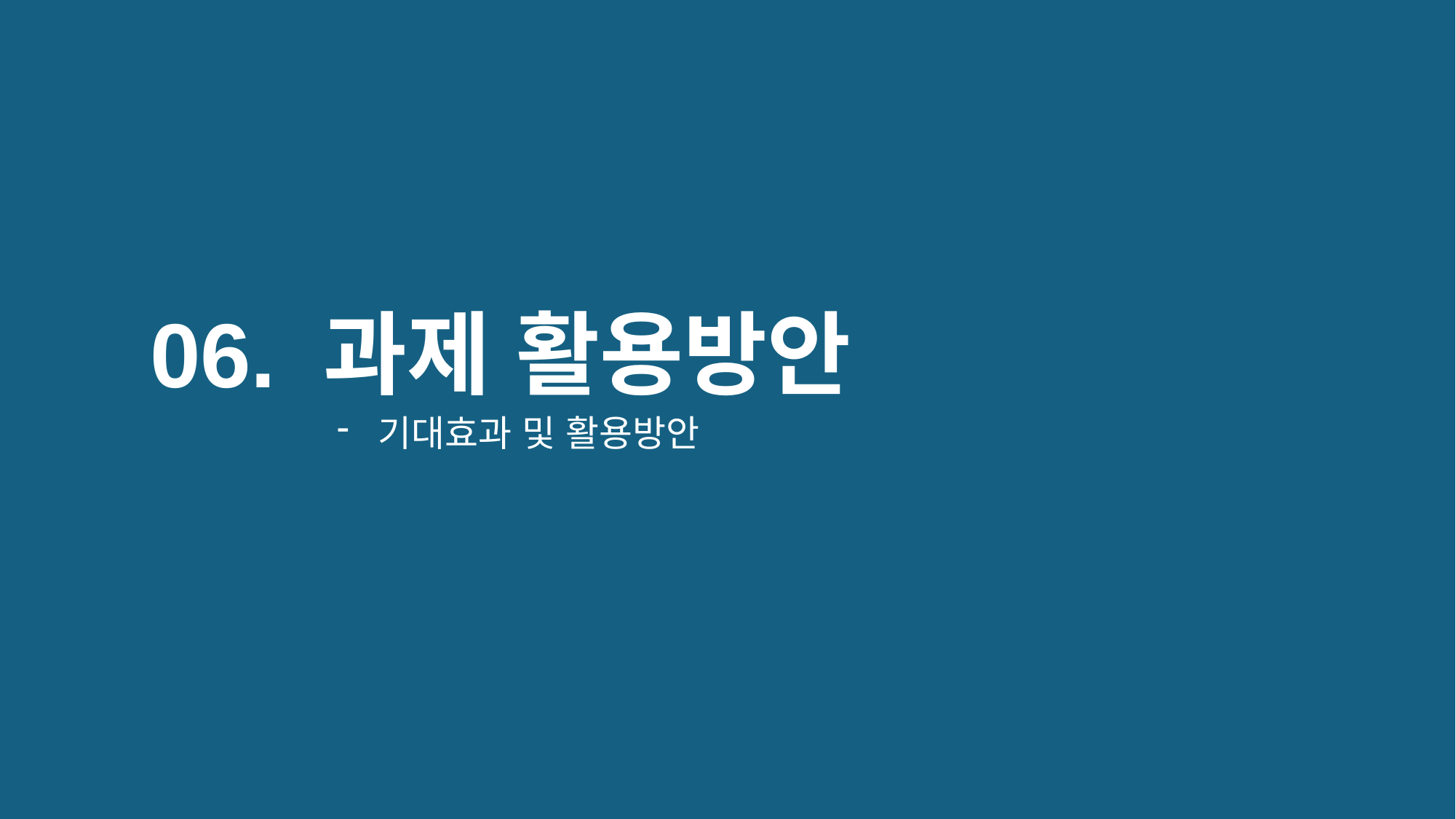

# 06. 과제 활용방안
기대효과 및 활용방안